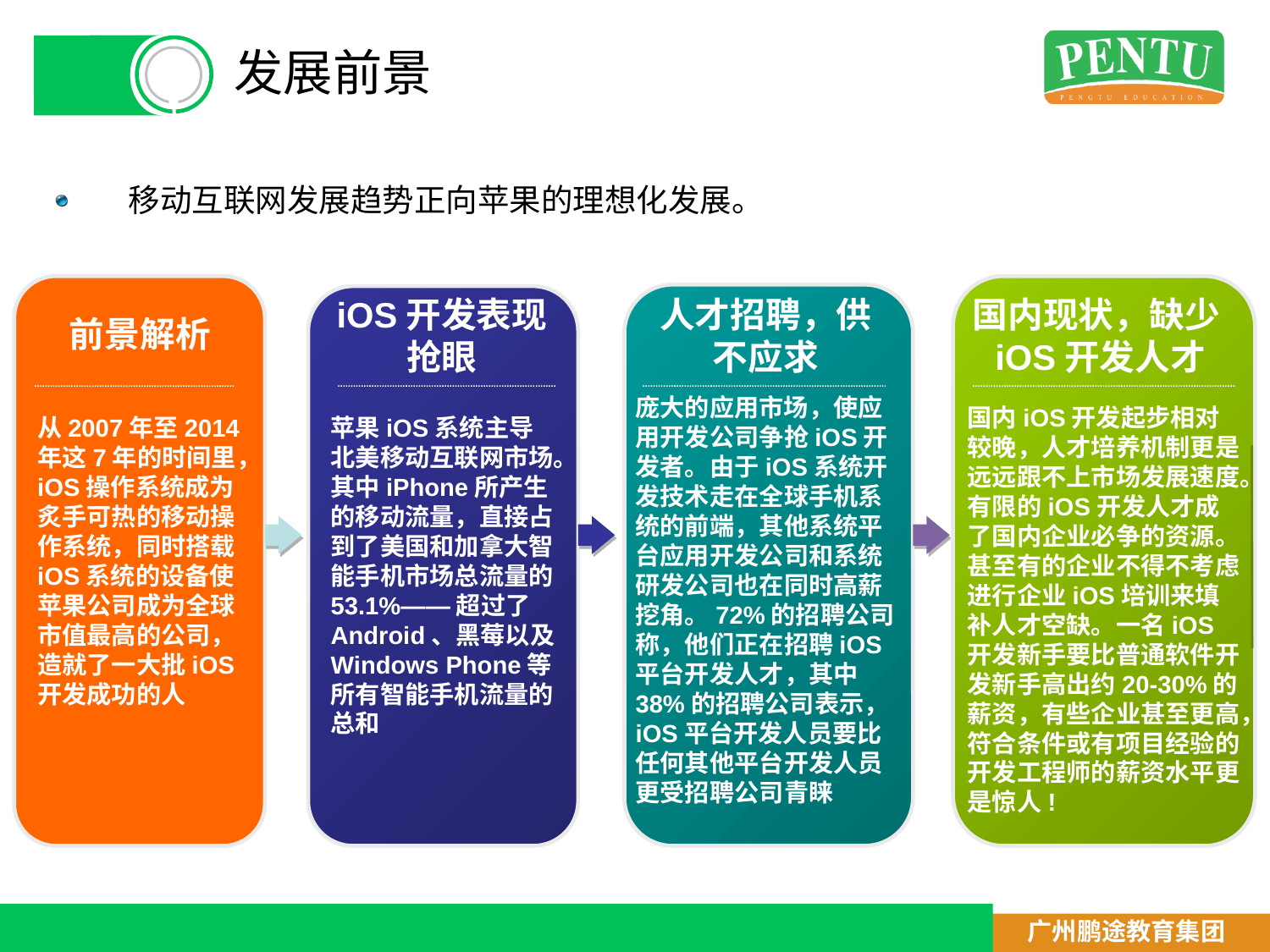

# 发展前景
移动互联网发展趋势正向苹果的理想化发展。

国内现状，缺少iOS开发人才
iOS开发表现抢眼
人才招聘，供不应求

前景解析

庞大的应用市场，使应用开发公司争抢iOS开发者。由于iOS系统开发技术走在全球手机系统的前端，其他系统平台应用开发公司和系统研发公司也在同时高薪挖角。72%的招聘公司称，他们正在招聘iOS平台开发人才，其中38%的招聘公司表示，iOS平台开发人员要比任何其他平台开发人员更受招聘公司青睐
国内iOS开发起步相对较晚，人才培养机制更是远远跟不上市场发展速度。有限的iOS开发人才成了国内企业必争的资源。甚至有的企业不得不考虑进行企业iOS培训来填补人才空缺。一名iOS开发新手要比普通软件开发新手高出约20-30%的薪资，有些企业甚至更高，符合条件或有项目经验的开发工程师的薪资水平更是惊人!
从2007年至2014年这7年的时间里，iOS操作系统成为炙手可热的移动操作系统，同时搭载iOS系统的设备使苹果公司成为全球市值最高的公司，造就了一大批iOS开发成功的人
苹果iOS系统主导北美移动互联网市场。其中iPhone所产生的移动流量，直接占到了美国和加拿大智能手机市场总流量的53.1%——超过了Android、黑莓以及Windows Phone等所有智能手机流量的总和